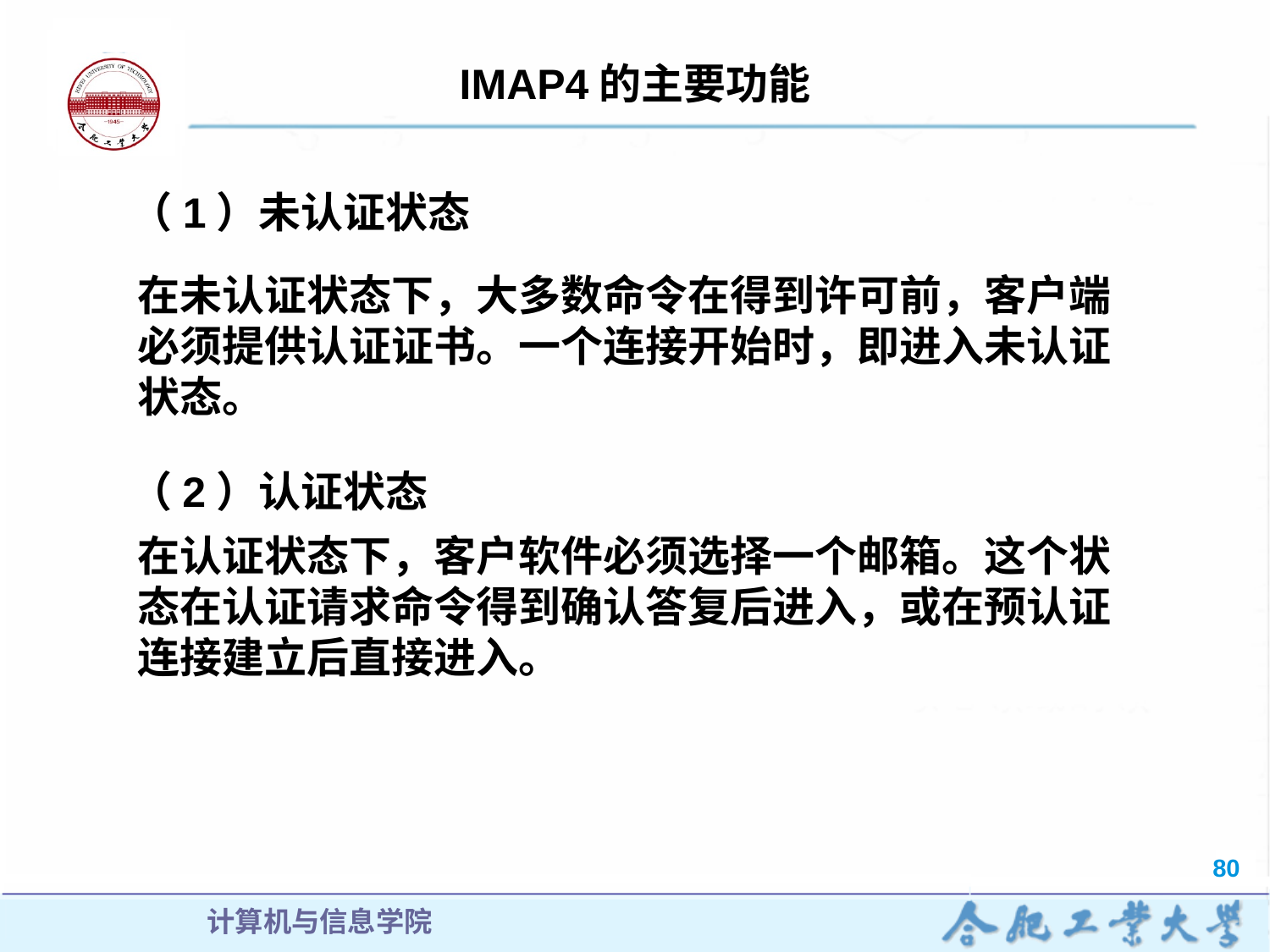

IMAP4的主要功能
（1）未认证状态
在未认证状态下，大多数命令在得到许可前，客户端必须提供认证证书。一个连接开始时，即进入未认证状态。
（2）认证状态
在认证状态下，客户软件必须选择一个邮箱。这个状态在认证请求命令得到确认答复后进入，或在预认证连接建立后直接进入。